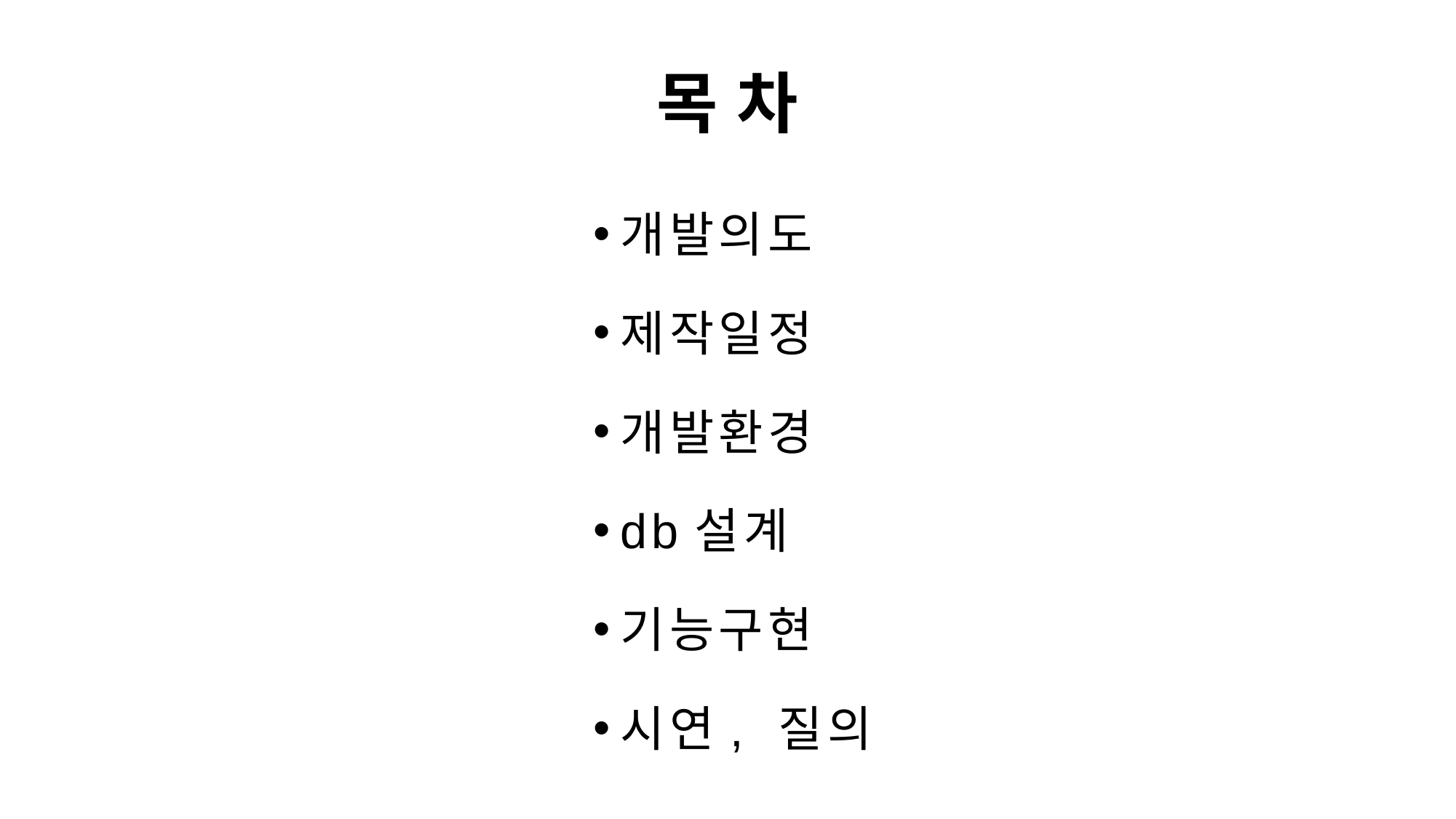

# 목 차
개발의도
제작일정
개발환경
db설계
기능구현
시연, 질의